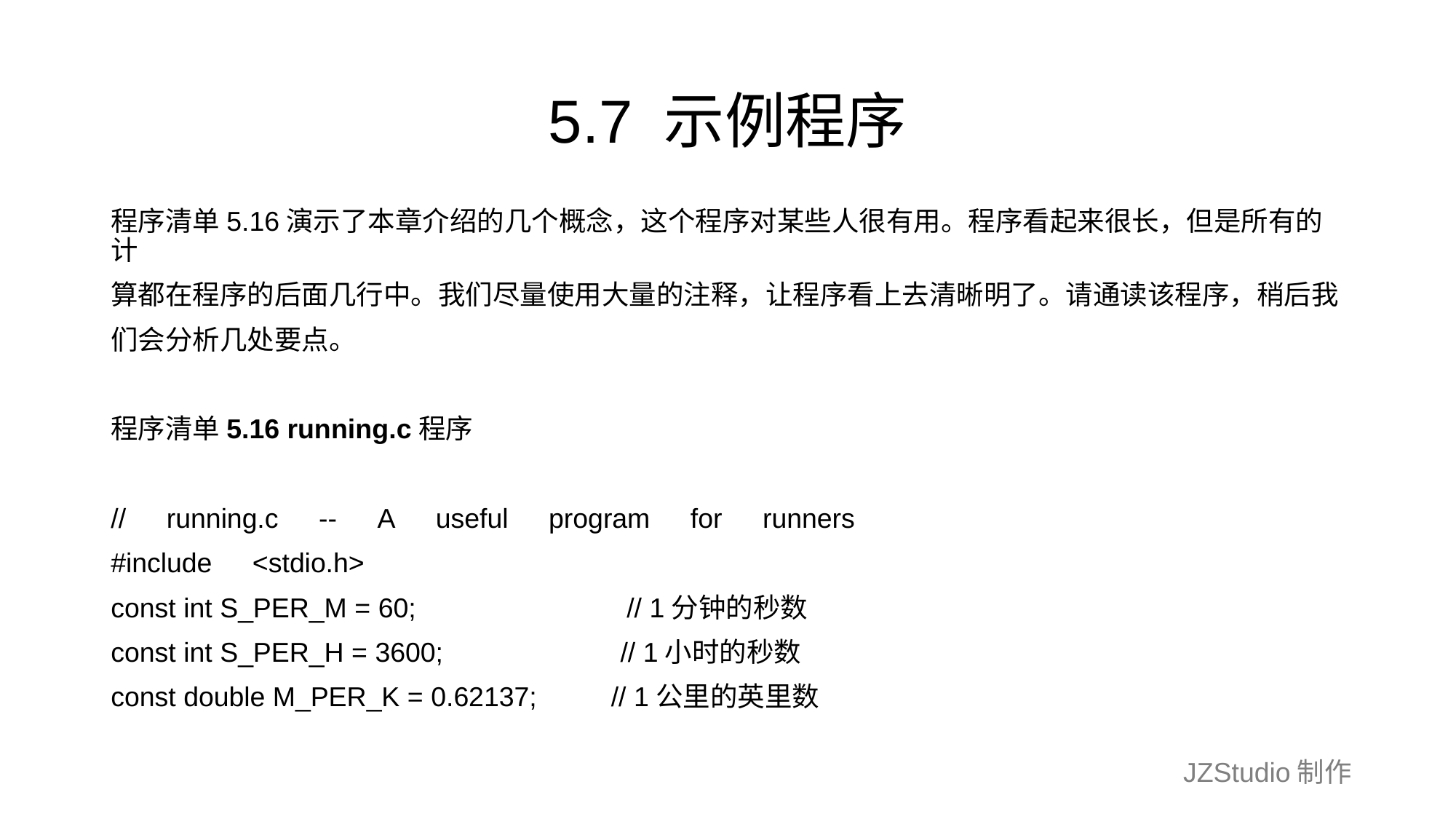

# 5.7 示例程序
程序清单5.16演示了本章介绍的几个概念，这个程序对某些人很有用。程序看起来很长，但是所有的计
算都在程序的后面几行中。我们尽量使用大量的注释，让程序看上去清晰明了。请通读该程序，稍后我
们会分析几处要点。

程序清单5.16 running.c程序

//　running.c　--　A　useful　program　for　runners
#include　<stdio.h>
const int S_PER_M = 60;　　　　　　　 // 1分钟的秒数
const int S_PER_H = 3600;　　　　　　// 1小时的秒数
const double M_PER_K = 0.62137;　　 // 1公里的英里数